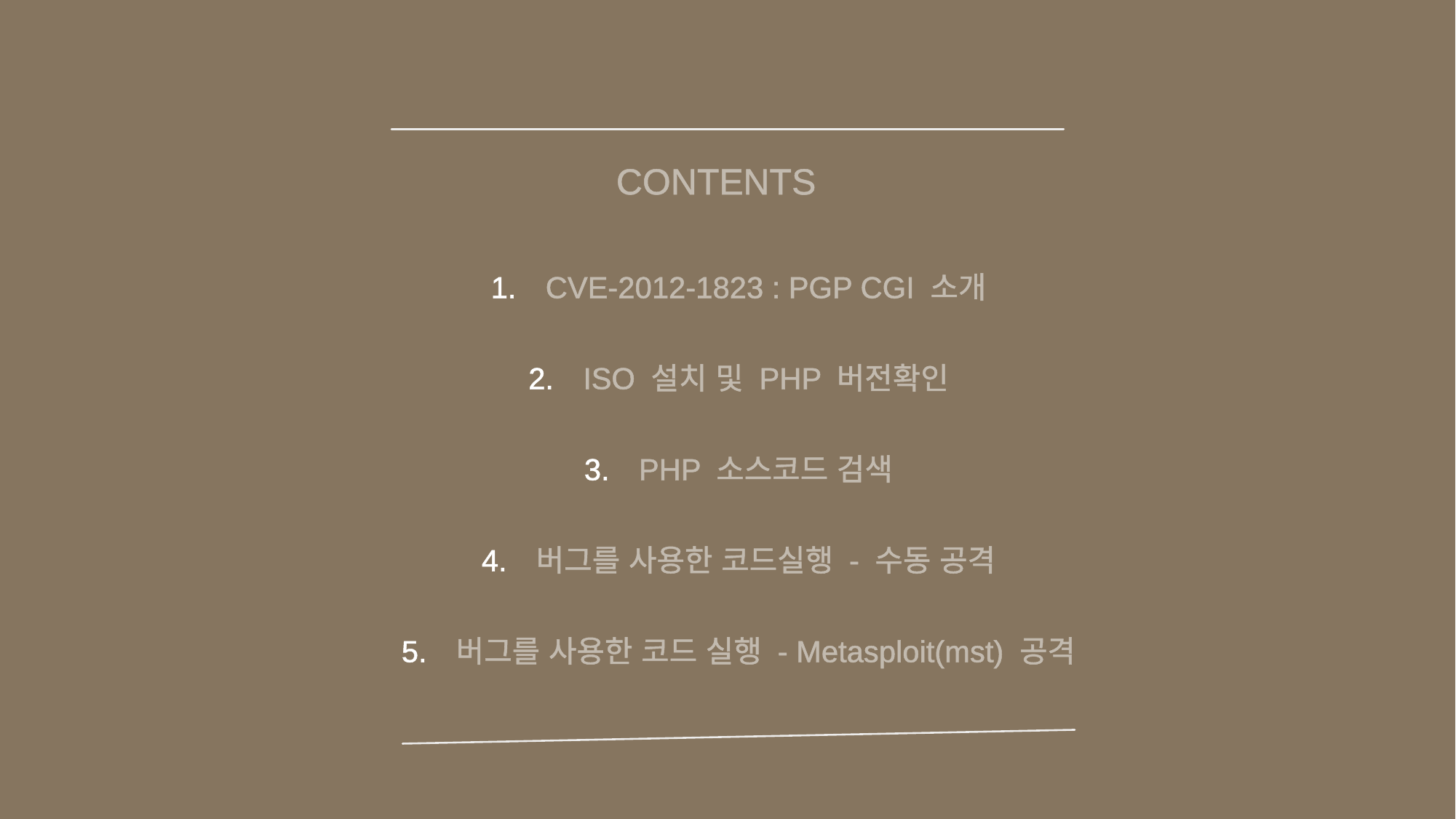

CONTENTS
CVE-2012-1823 : PGP CGI 소개
ISO 설치 및 PHP 버전확인
PHP 소스코드 검색
버그를 사용한 코드실행 - 수동 공격
버그를 사용한 코드 실행 - Metasploit(mst) 공격